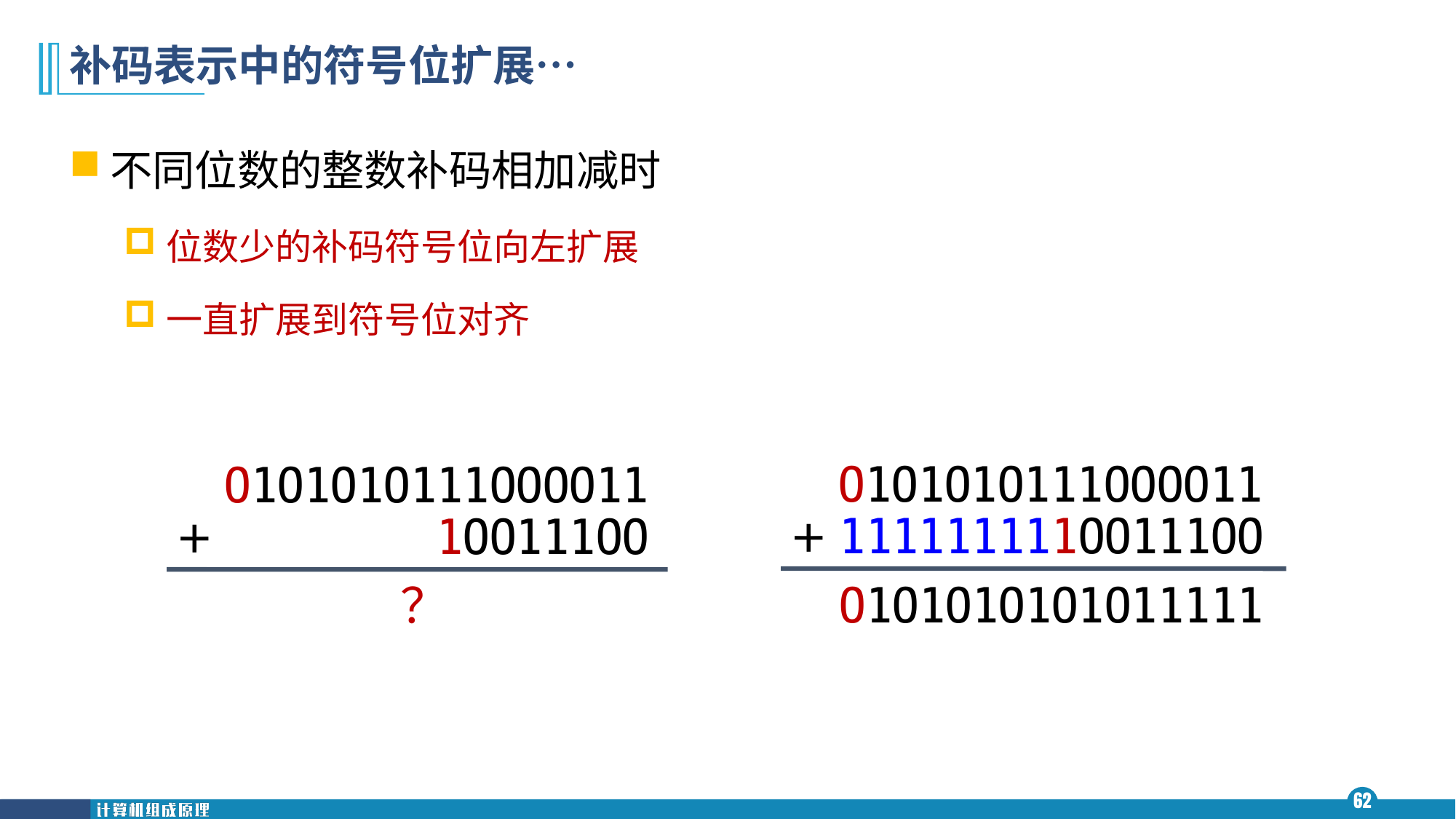

# 补码表示中的符号位扩展…
不同位数的整数补码相加减时
位数少的补码符号位向左扩展
一直扩展到符号位对齐

 0101010111000011
+
1111111110011100

0101010101011111
 0101010111000011
+
              10011100

               ？